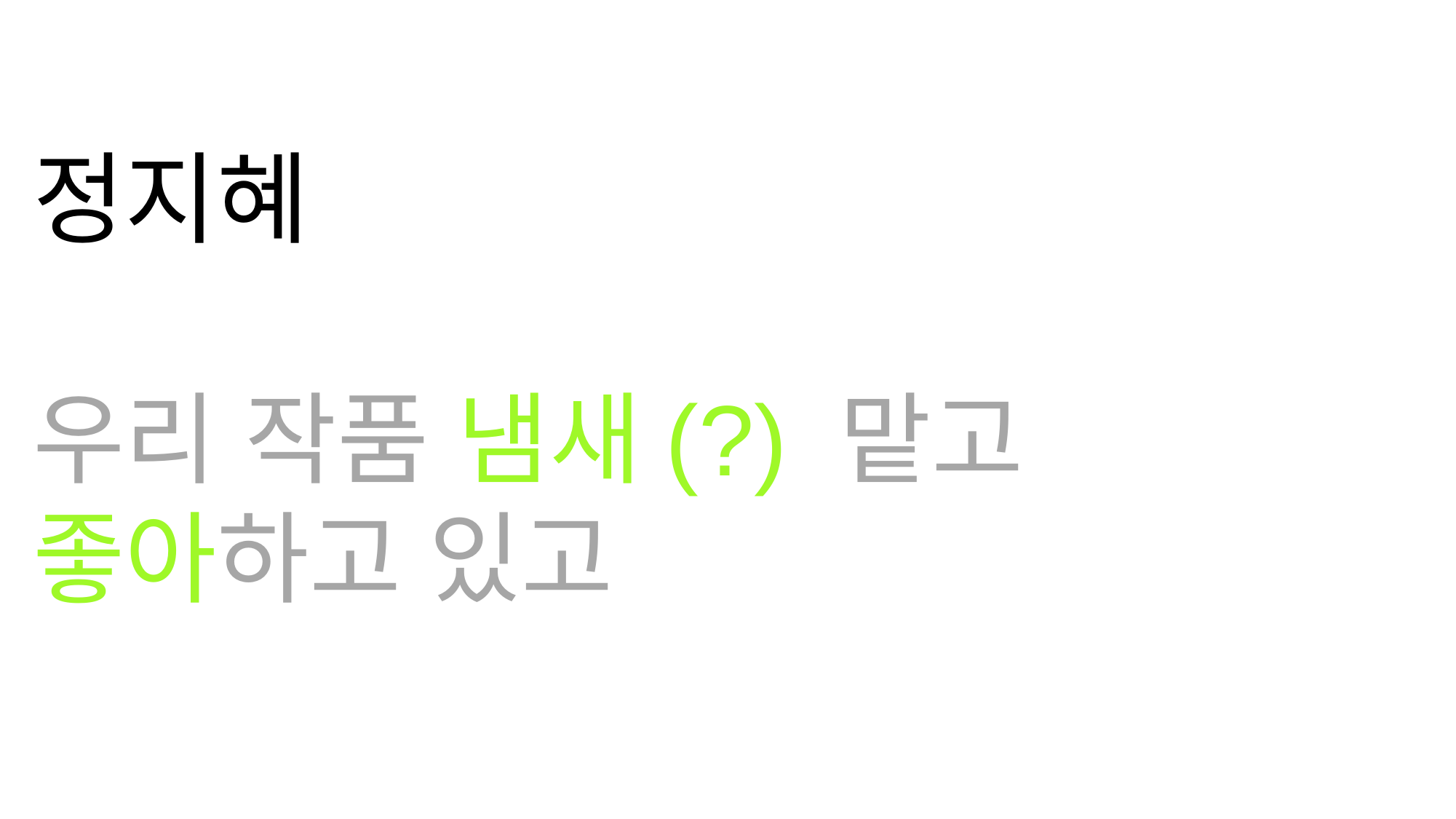

김진섭 선생님
최보람 선생님
채광원 선생님
최윤희 선생님
조아형 선생님
윤상종 선생님
조우현 선생님
이두희 선생님
서버 컨설팅 전문가님
등
등
정지혜

우리 작품 냄새(?) 맡고
좋아하고 있고